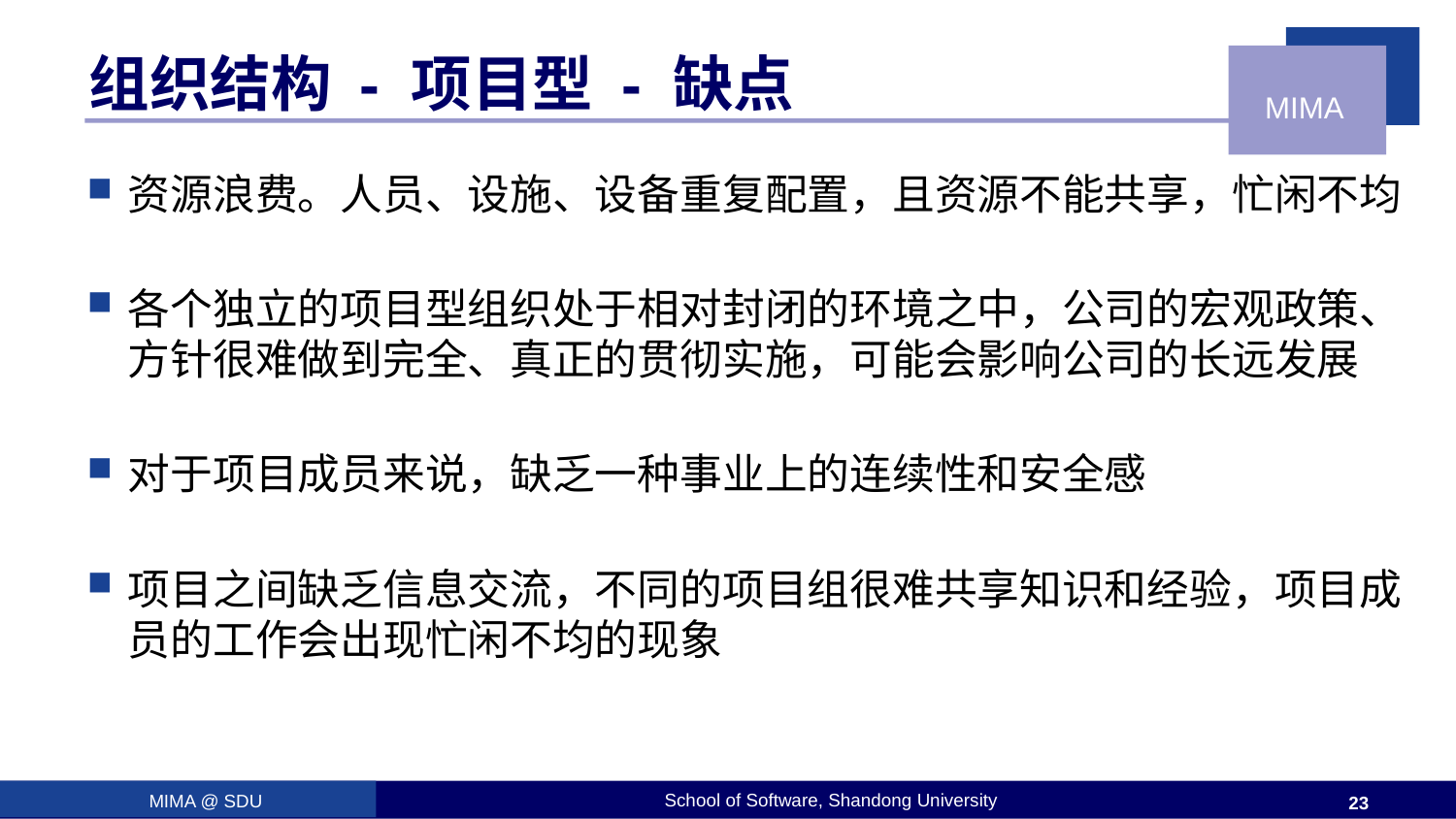

# 组织结构 - 项目型 - 缺点
资源浪费。人员、设施、设备重复配置，且资源不能共享，忙闲不均

各个独立的项目型组织处于相对封闭的环境之中，公司的宏观政策、方针很难做到完全、真正的贯彻实施，可能会影响公司的长远发展

对于项目成员来说，缺乏一种事业上的连续性和安全感

项目之间缺乏信息交流，不同的项目组很难共享知识和经验，项目成员的工作会出现忙闲不均的现象